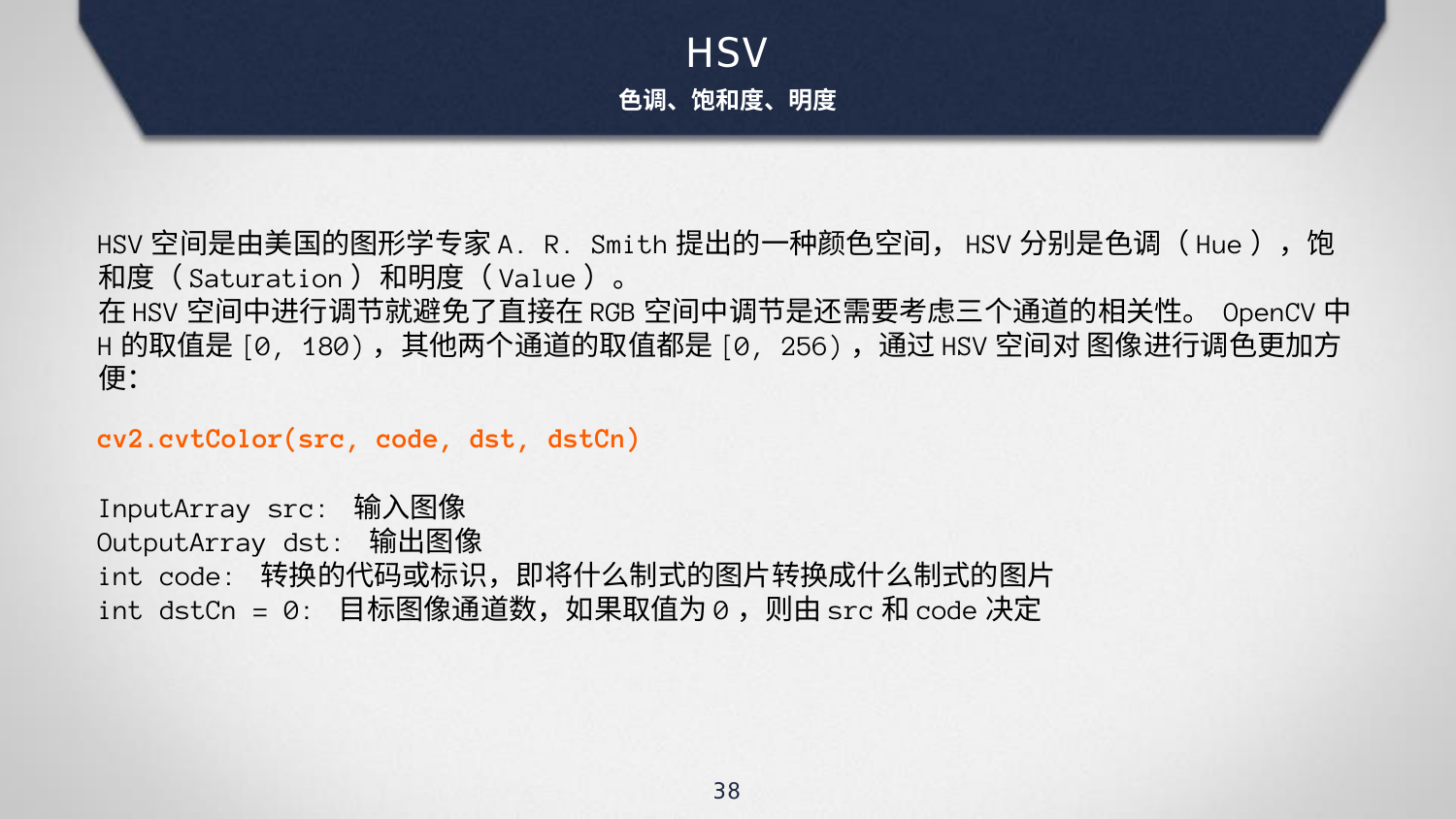

HSV
色调、饱和度、明度
HSV空间是由美国的图形学专家A. R. Smith提出的一种颜色空间，HSV分别是色调（Hue），饱和度（Saturation）和明度（Value）。
在HSV空间中进行调节就避免了直接在RGB空间中调节是还需要考虑三个通道的相关性。 OpenCV中H的取值是[0, 180)，其他两个通道的取值都是[0, 256)，通过HSV空间对 图像进行调色更加方便：
cv2.cvtColor(src, code, dst, dstCn)

InputArray src: 输入图像
OutputArray dst: 输出图像
int code: 转换的代码或标识，即将什么制式的图片转换成什么制式的图片
int dstCn = 0: 目标图像通道数，如果取值为0，则由src和code决定
38